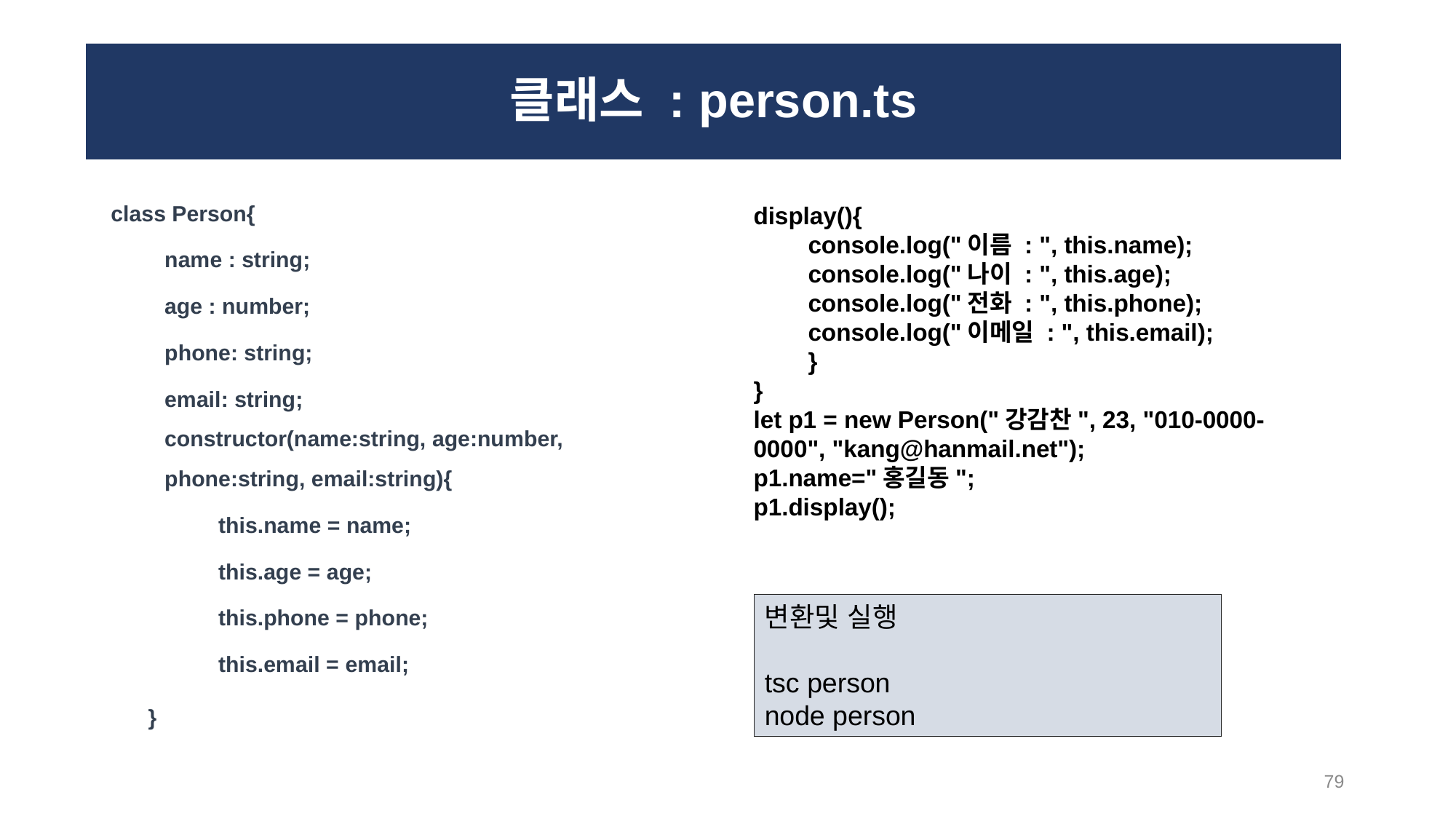

# 클래스 : person.ts
display(){
console.log("이름 : ", this.name);
console.log("나이 : ", this.age);
console.log("전화 : ", this.phone);
console.log("이메일 : ", this.email);
}
}
let p1 = new Person("강감찬", 23, "010-0000-0000", "kang@hanmail.net");
p1.name="홍길동";
p1.display();

class Person{
name : string;
age : number;
phone: string;
email: string;
constructor(name:string, age:number, phone:string, email:string){
this.name = name;
this.age = age;
this.phone = phone;
this.email = email;
      }
변환및 실행

tsc person
node person
79